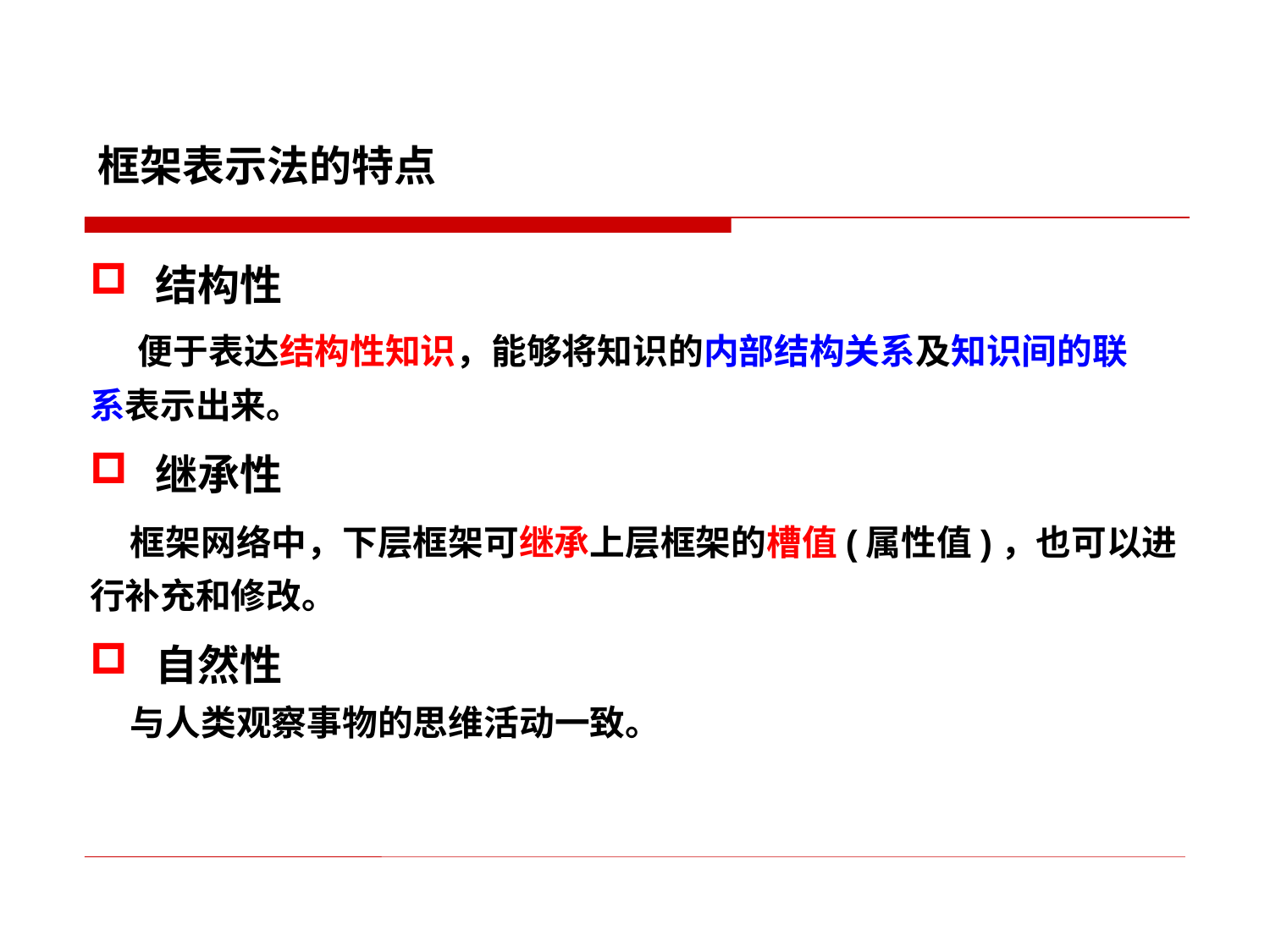

# 框架表示法的特点
结构性
    便于表达结构性知识，能够将知识的内部结构关系及知识间的联
系表示出来。
继承性
    框架网络中，下层框架可继承上层框架的槽值(属性值)，也可以进行补充和修改。
自然性
    与人类观察事物的思维活动一致。